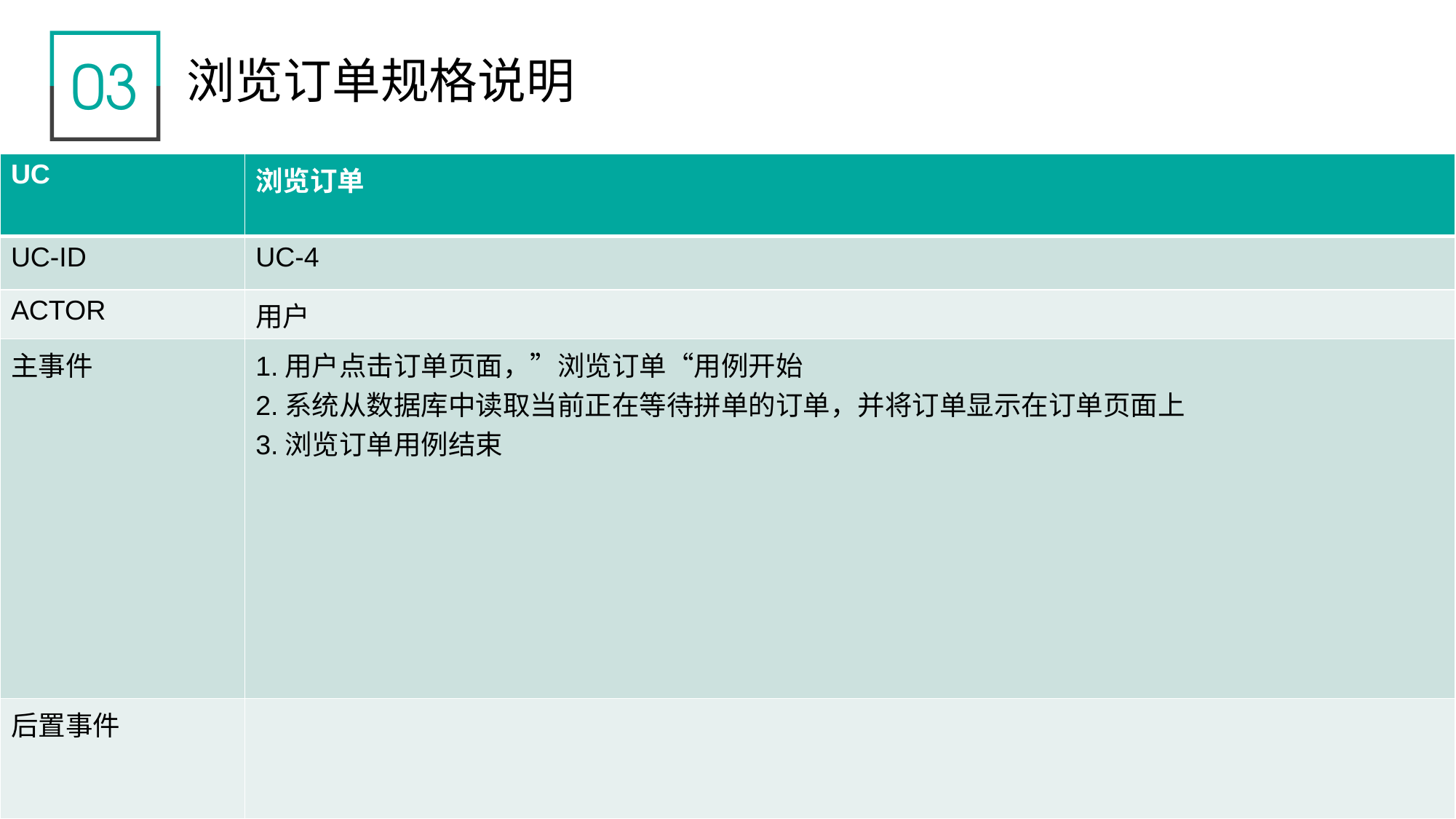

03
浏览订单规格说明

| UC | 浏览订单 |
| --- | --- |
| UC-ID | UC-4 |
| ACTOR | 用户 |
| 主事件 | 1.用户点击订单页面，”浏览订单“用例开始 2.系统从数据库中读取当前正在等待拼单的订单，并将订单显示在订单页面上 3.浏览订单用例结束 |
| 后置事件 |  |